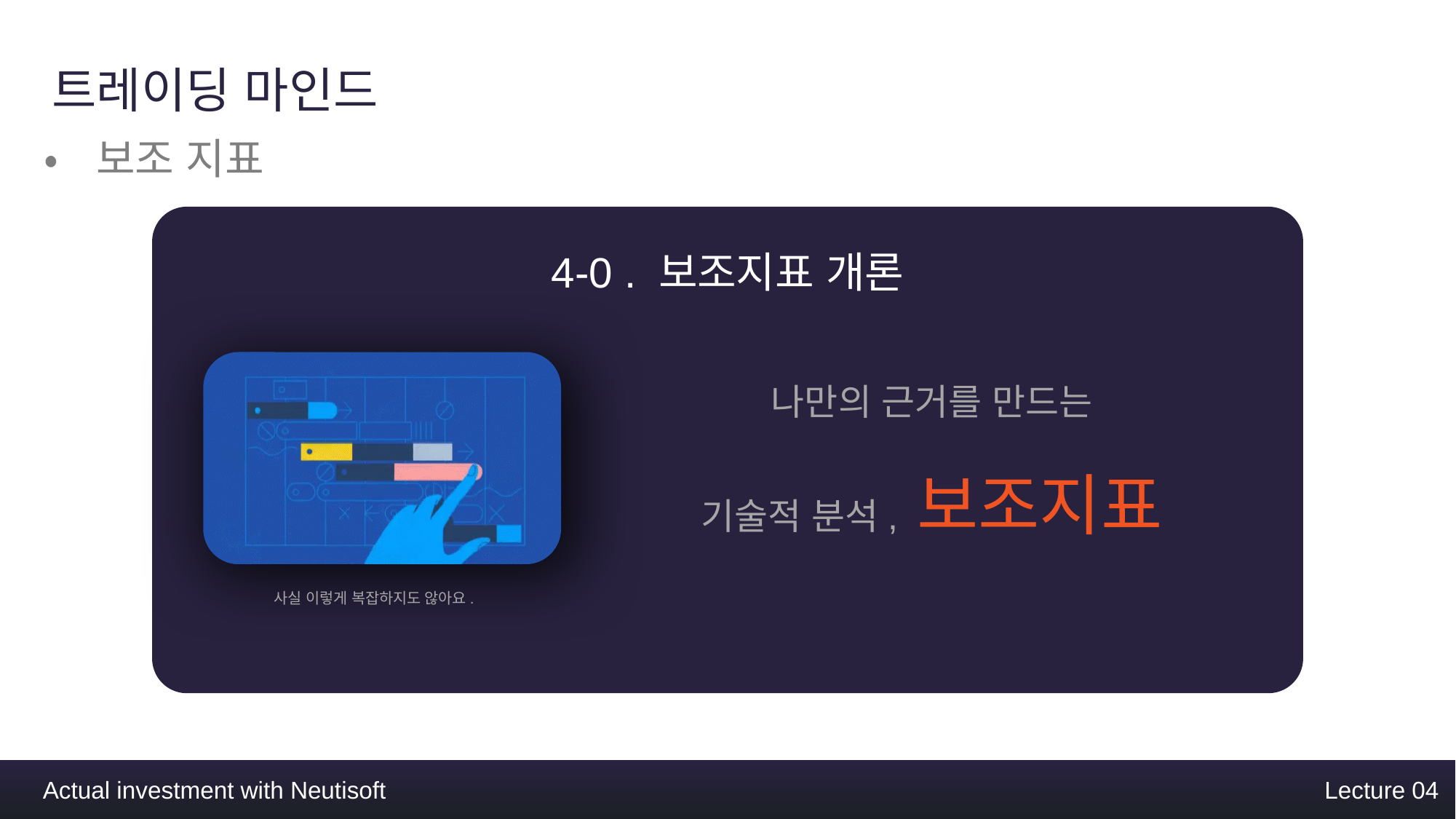

트레이딩 마인드
•보조 지표

4-0 . 보조지표 개론

나만의 근거를 만드는
기술적 분석, 보조지표
사실 이렇게 복잡하지도 않아요.

Actual investment with Neutisoft
Lecture 04